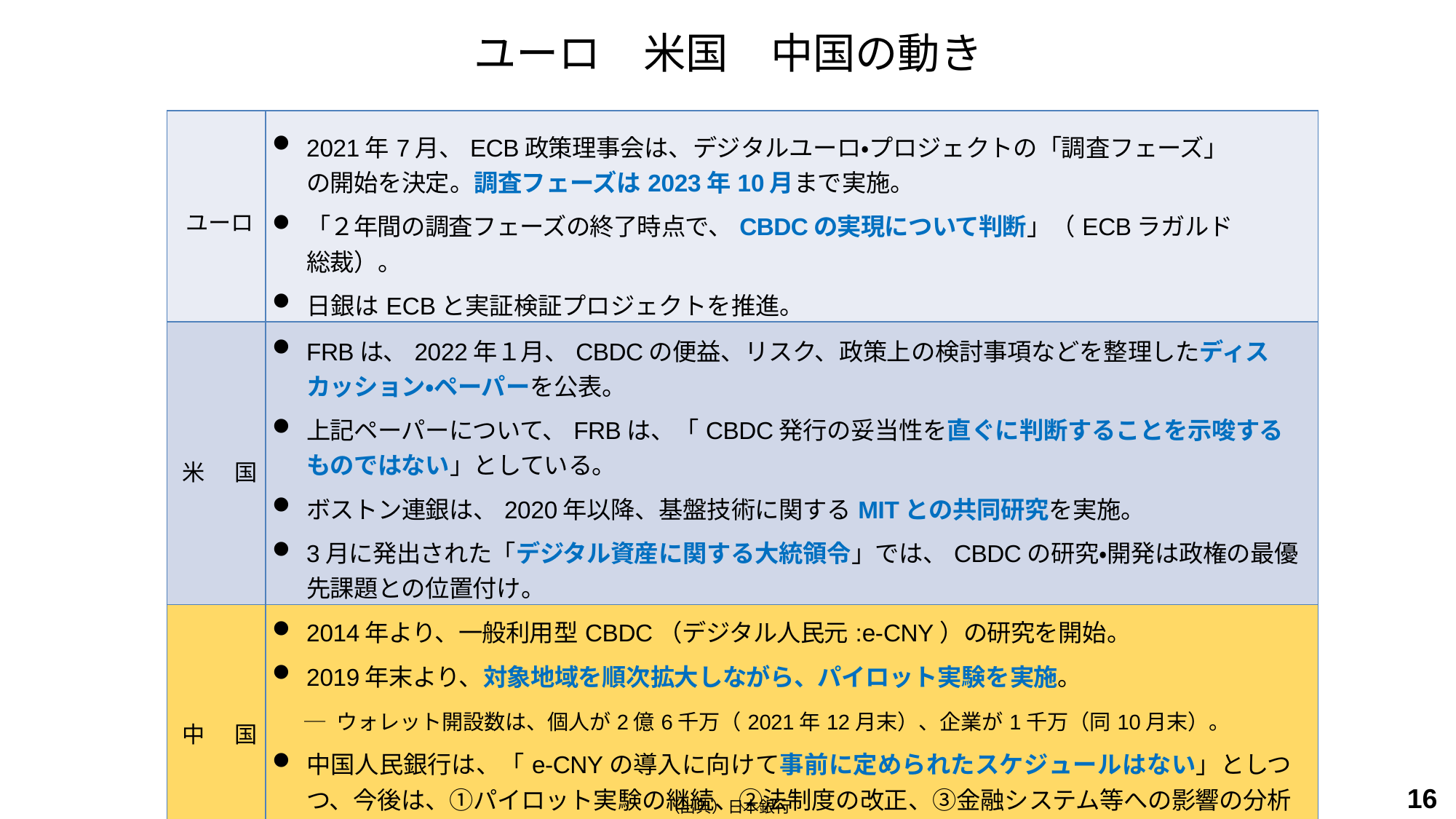

# ユーロ　米国　中国の動き
| ユーロ | 2021年7月、ECB政策理事会は、デジタルユーロ・プロジェクトの「調査フェーズ」の開始を決定。調査フェーズは2023年10月まで実施。 「２年間の調査フェーズの終了時点で、CBDCの実現について判断」（ECBラガルド総裁）。 日銀はECBと実証検証プロジェクトを推進。 |
| --- | --- |
| 米 国 | FRBは、2022年１月、CBDCの便益、リスク、政策上の検討事項などを整理したディスカッション・ペーパーを公表。 上記ペーパーについて、FRBは、「CBDC発行の妥当性を直ぐに判断することを示唆するものではない」としている。 ボストン連銀は、2020年以降、基盤技術に関するMITとの共同研究を実施。 3月に発出された「デジタル資産に関する大統領令」では、CBDCの研究・開発は政権の最優先課題との位置付け。 |
| 中 国 | 2014年より、一般利用型CBDC（デジタル人民元:e-CNY）の研究を開始。 2019年末より、対象地域を順次拡大しながら、パイロット実験を実施。 ─ ウォレット開設数は、個人が2億6千万（2021年12月末）、企業が1千万（同10月末）。 中国人民銀行は、「e-CNYの導入に向けて事前に定められたスケジュールはない」としつつ、今後は、①パイロット実験の継続、②法制度の改正、③金融システム等への影響の分析や国際的な議論への参画、に取り組む方針。 |
16
（出典）日本銀行